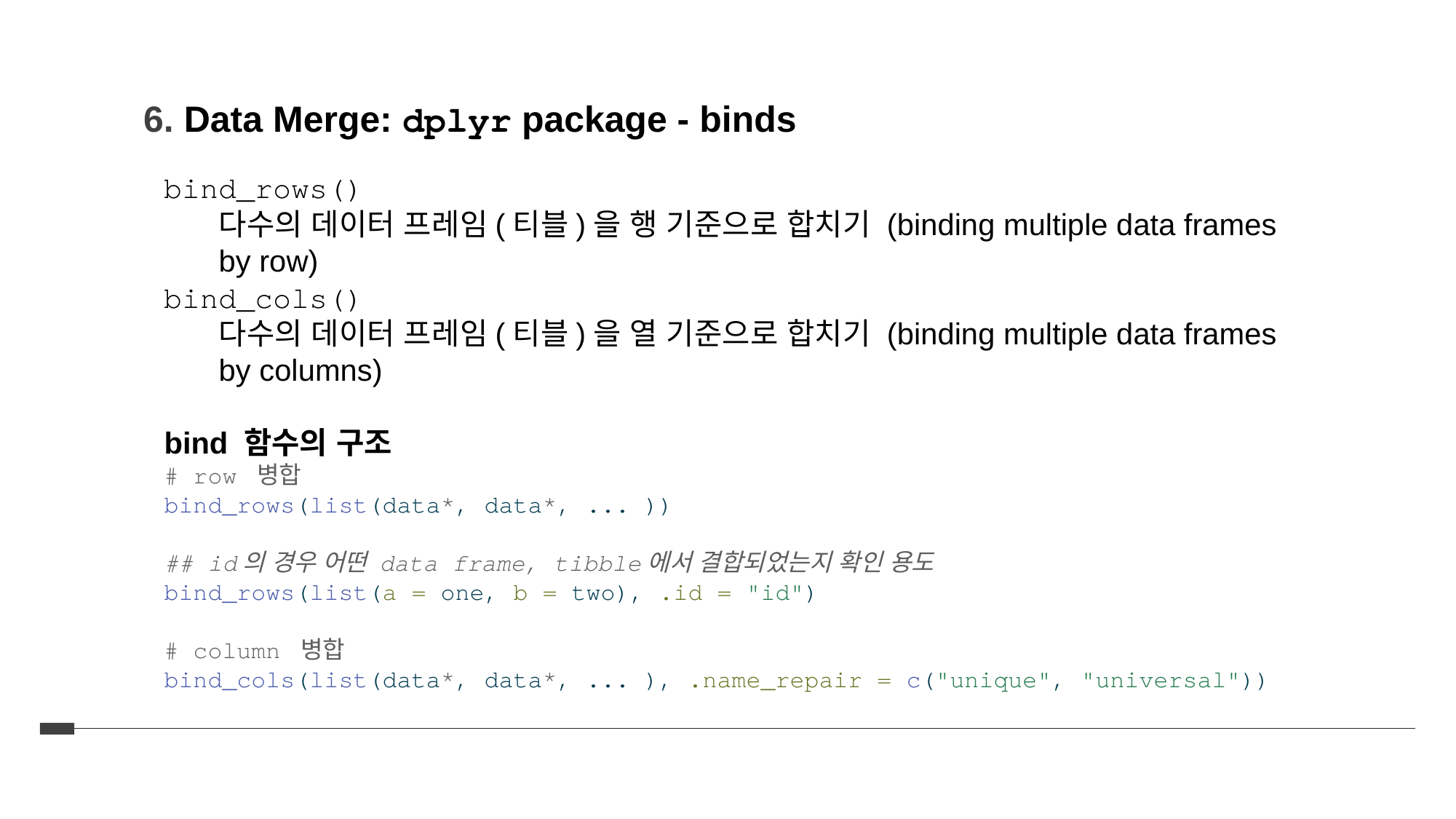

6. Data Merge: dplyr package - binds

bind_rows()
다수의 데이터 프레임(티블)을 행 기준으로 합치기 (binding multiple data frames by row)
bind_cols()
다수의 데이터 프레임(티블)을 열 기준으로 합치기 (binding multiple data frames by columns)

bind 함수의 구조
# row 병합 bind_rows(list(data*, data*, ... )) ## id의 경우 어떤 data frame, tibble에서 결합되었는지 확인 용도 bind_rows(list(a = one, b = two), .id = "id") # column 병합 bind_cols(list(data*, data*, ... ), .name_repair = c("unique", "universal"))